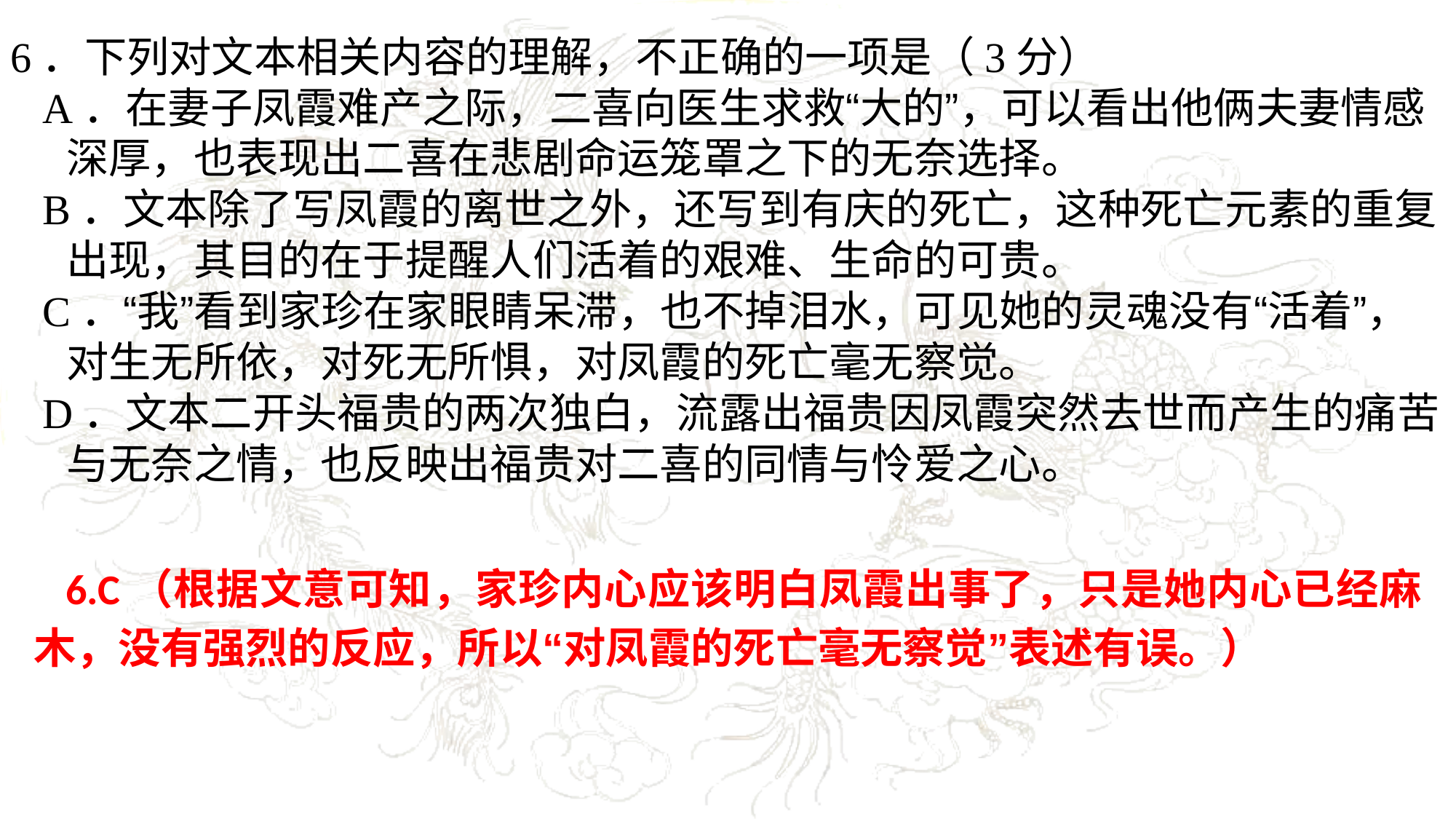

6．下列对文本相关内容的理解，不正确的一项是（3分）
A．在妻子凤霞难产之际，二喜向医生求救“大的”，可以看出他俩夫妻情感深厚，也表现出二喜在悲剧命运笼罩之下的无奈选择。
B．文本除了写凤霞的离世之外，还写到有庆的死亡，这种死亡元素的重复出现，其目的在于提醒人们活着的艰难、生命的可贵。
C．“我”看到家珍在家眼睛呆滞，也不掉泪水，可见她的灵魂没有“活着”，对生无所依，对死无所惧，对凤霞的死亡毫无察觉。
D．文本二开头福贵的两次独白，流露出福贵因凤霞突然去世而产生的痛苦与无奈之情，也反映出福贵对二喜的同情与怜爱之心。
6.C（根据文意可知，家珍内心应该明白凤霞出事了，只是她内心已经麻木，没有强烈的反应，所以“对凤霞的死亡毫无察觉”表述有误。）